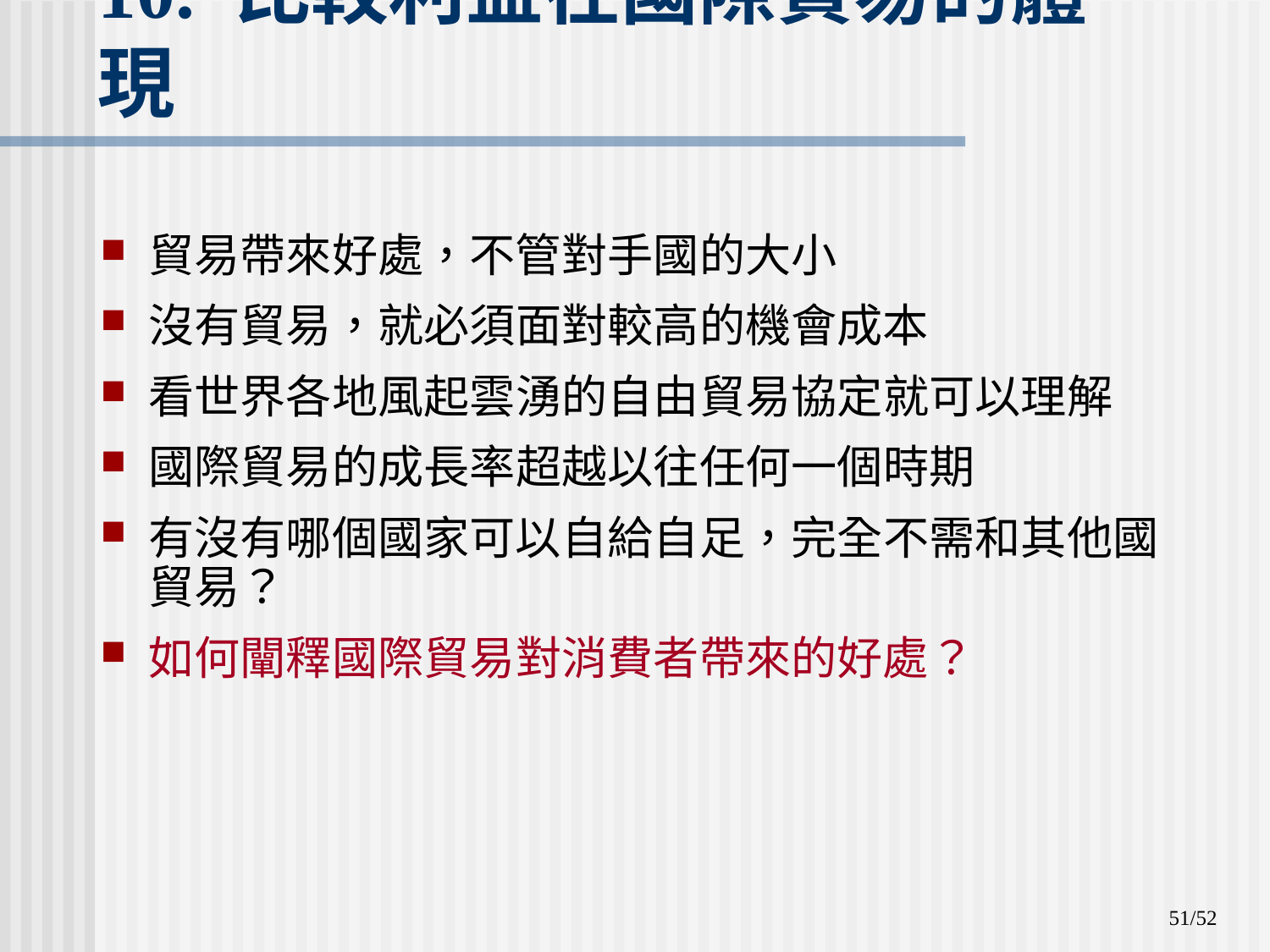

# 10. 比較利益在國際貿易的體現
貿易帶來好處，不管對手國的大小
沒有貿易，就必須面對較高的機會成本
看世界各地風起雲湧的自由貿易協定就可以理解
國際貿易的成長率超越以往任何一個時期
有沒有哪個國家可以自給自足，完全不需和其他國貿易？
如何闡釋國際貿易對消費者帶來的好處？